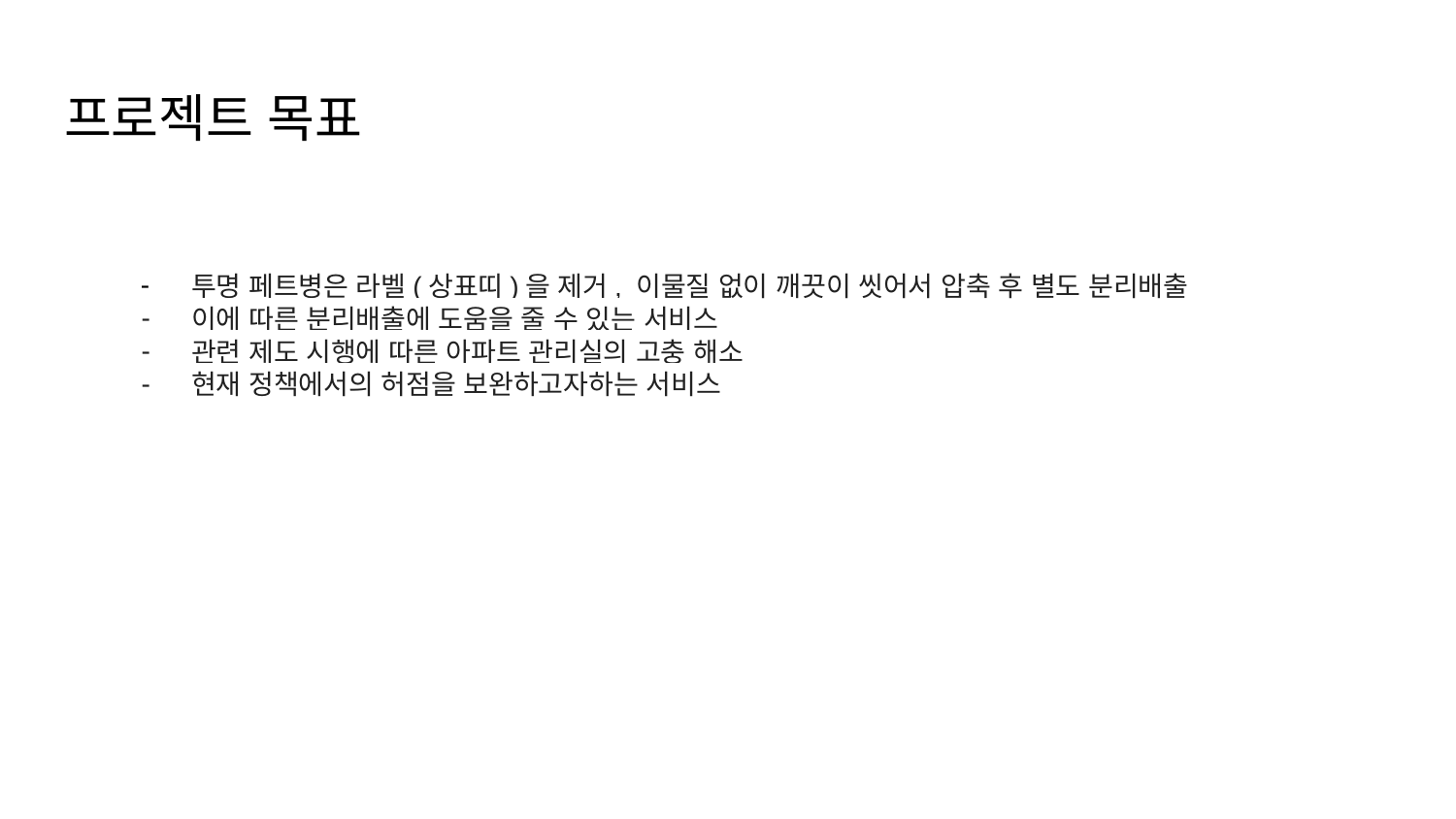

# 프로젝트 목표
투명 페트병은 라벨(상표띠)을 제거, 이물질 없이 깨끗이 씻어서 압축 후 별도 분리배출
이에 따른 분리배출에 도움을 줄 수 있는 서비스
관련 제도 시행에 따른 아파트 관리실의 고충 해소
현재 정책에서의 허점을 보완하고자하는 서비스